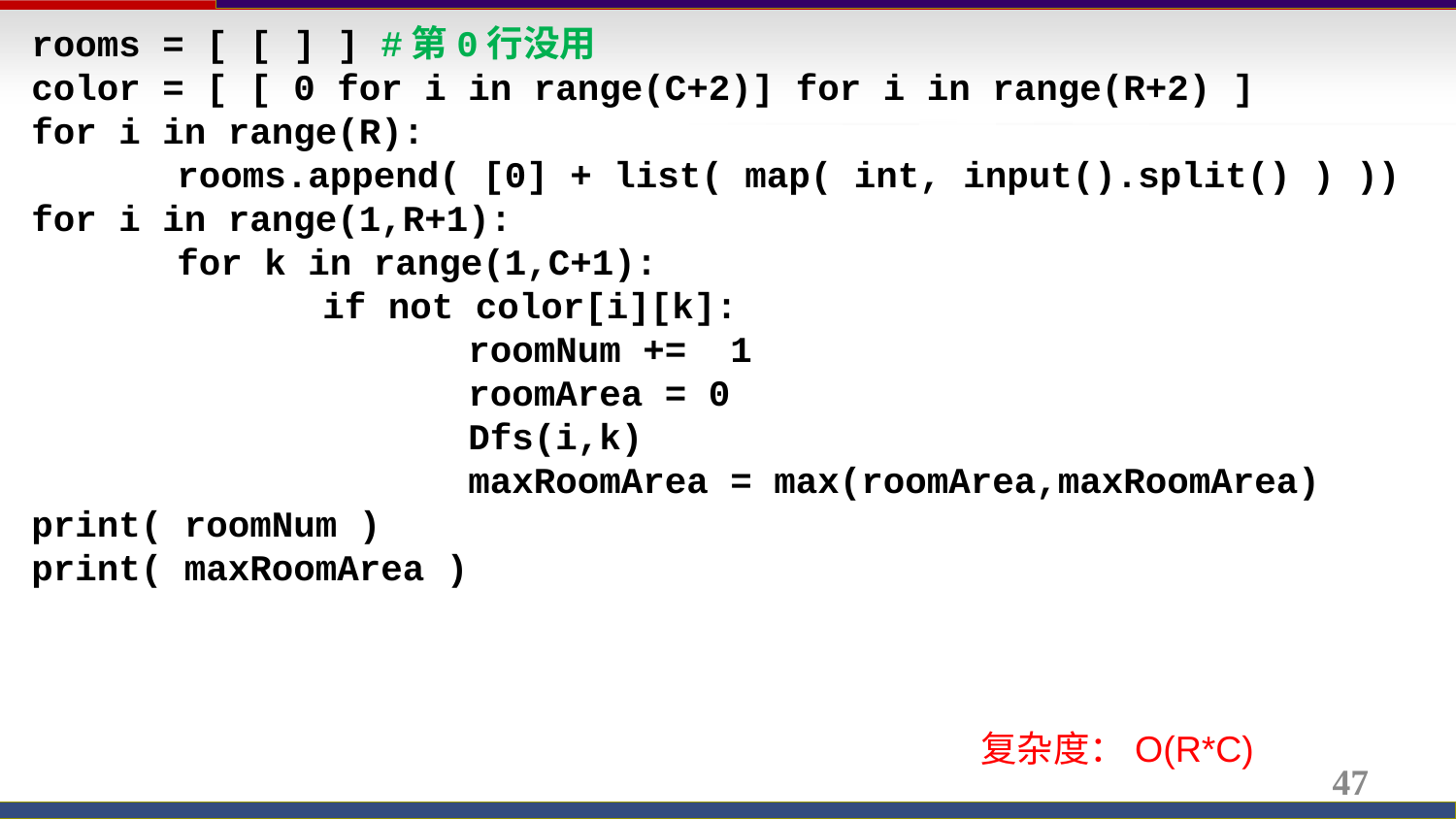

rooms = [ [ ] ] #第0行没用
color = [ [ 0 for i in range(C+2)] for i in range(R+2) ]
for i in range(R):
	rooms.append( [0] + list( map( int, input().split() ) ))
for i in range(1,R+1):
	for k in range(1,C+1):
		if not color[i][k]:
			roomNum +=  1
			roomArea = 0
			Dfs(i,k)
			maxRoomArea = max(roomArea,maxRoomArea)
print( roomNum )
print( maxRoomArea )
复杂度：O(R*C)